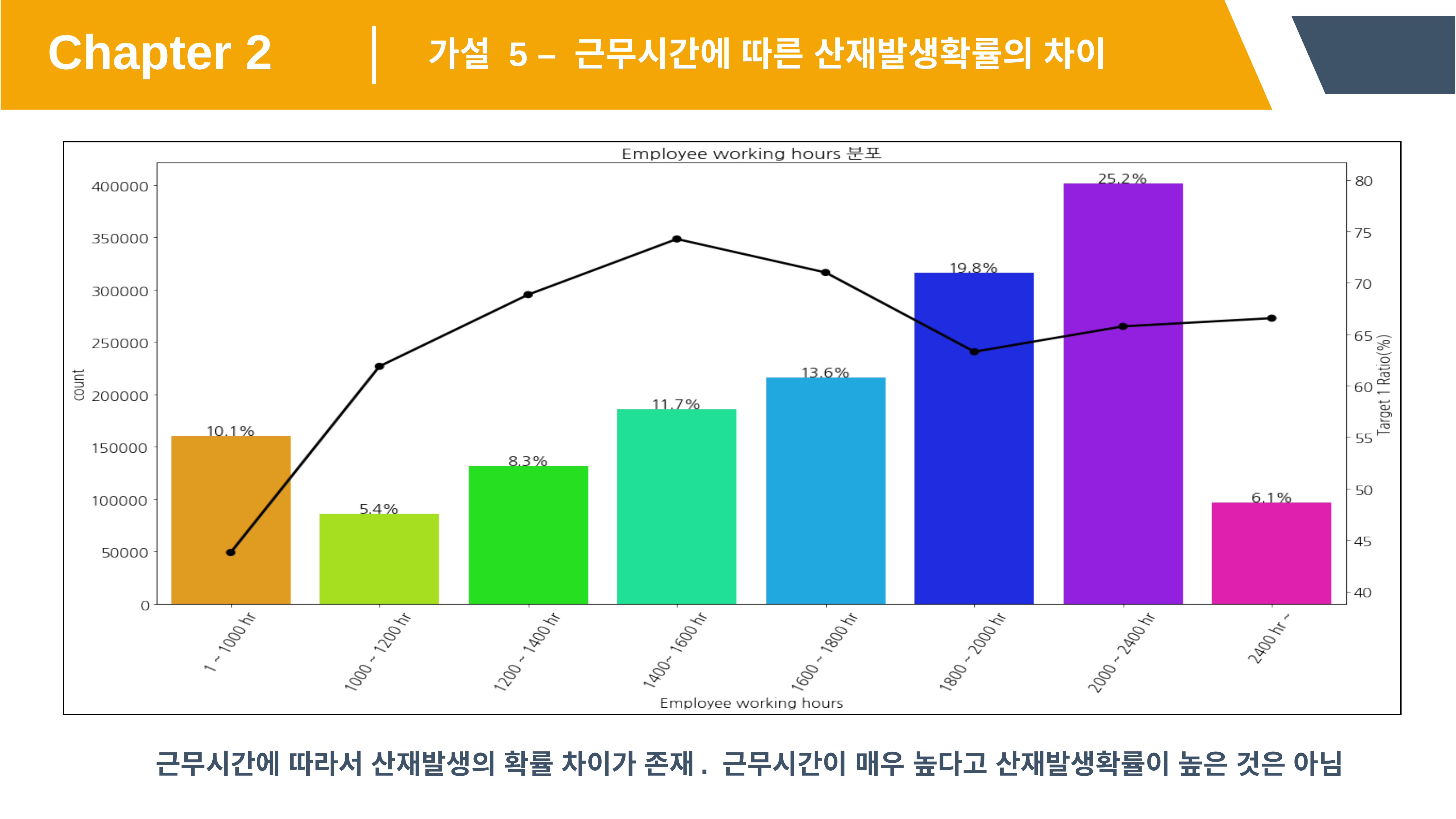

Chapter 2

가설 5 – 근무시간에 따른 산재발생확률의 차이

근무시간에 따라서 산재발생의 확률 차이가 존재. 근무시간이 매우 높다고 산재발생확률이 높은 것은 아님